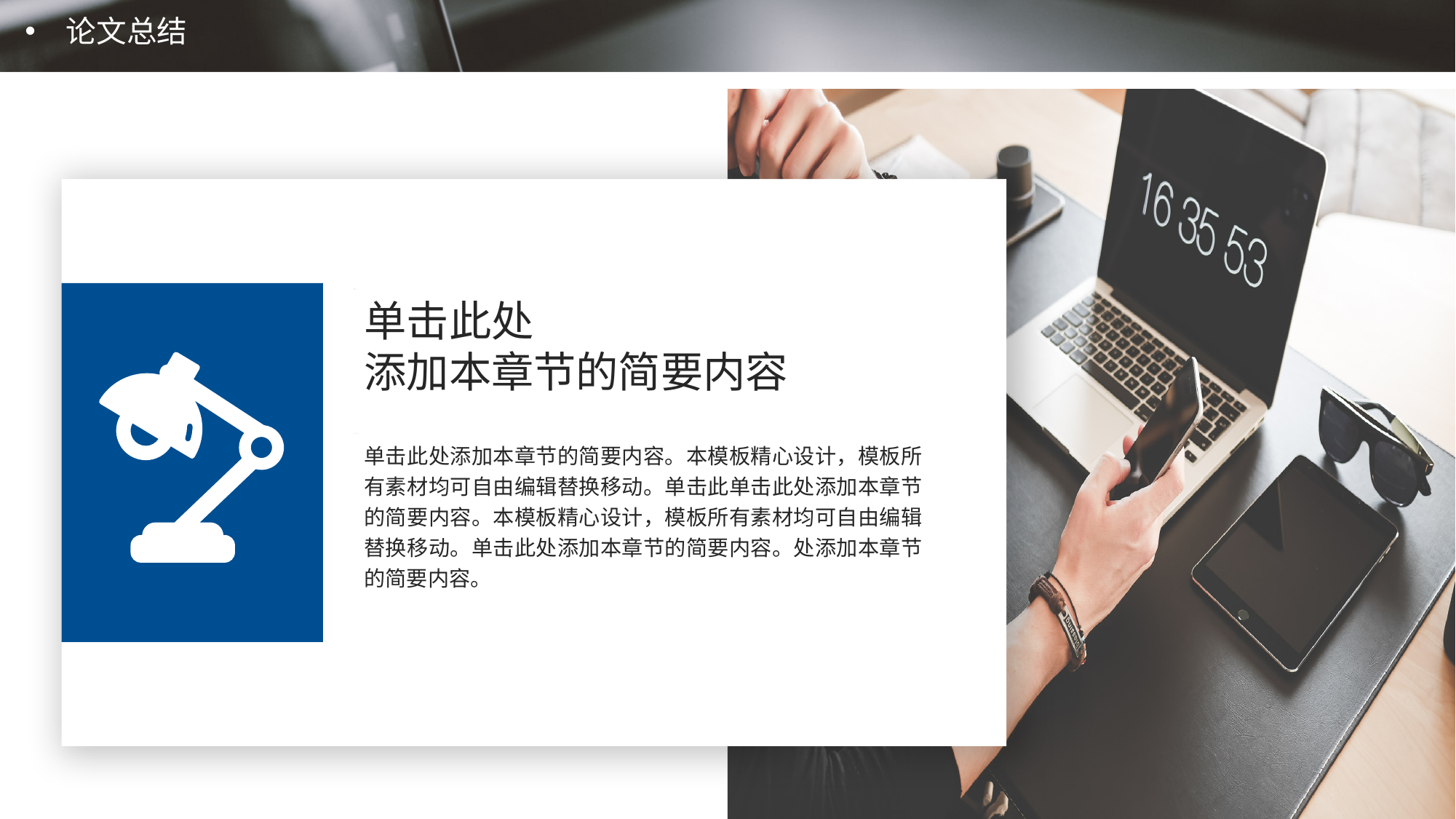

论文总结

单击此处
添加本章节的简要内容

单击此处添加本章节的简要内容。本模板精心设计，模板所有素材均可自由编辑替换移动。单击此单击此处添加本章节的简要内容。本模板精心设计，模板所有素材均可自由编辑替换移动。单击此处添加本章节的简要内容。处添加本章节的简要内容。